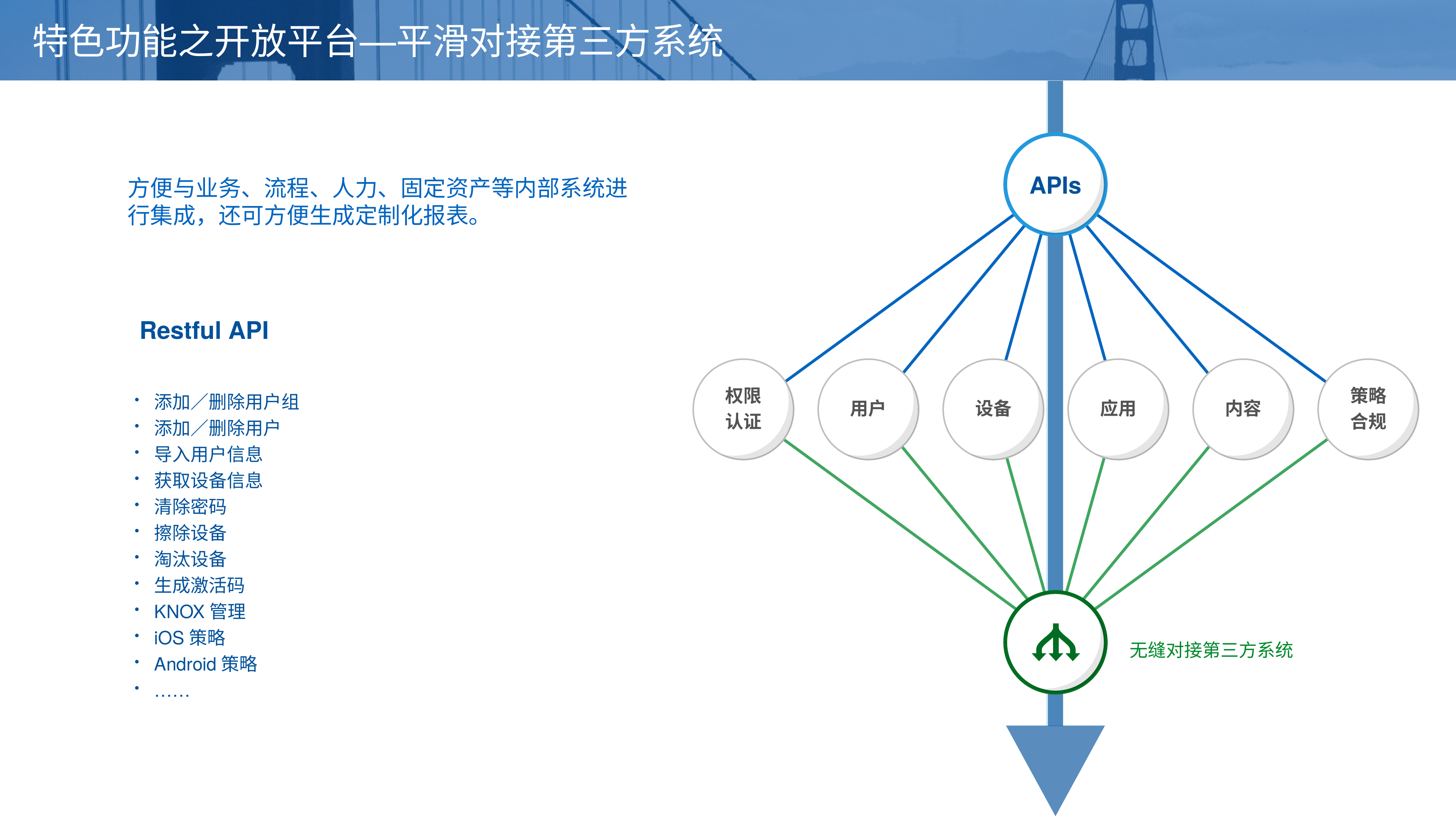

# 特色功能之开放平台—平滑对接第三方系统
44

APIs
方便与业务、流程、人力、固定资产等内部系统进行集成，还可方便生成定制化报表。

Restful API

添加／删除用户组
添加／删除用户
导入用户信息
获取设备信息
清除密码
擦除设备
淘汰设备
生成激活码
KNOX管理
iOS策略
Android策略
……

权限
认证
策略
合规

用户
设备
应用
内容

无缝对接第三方系统